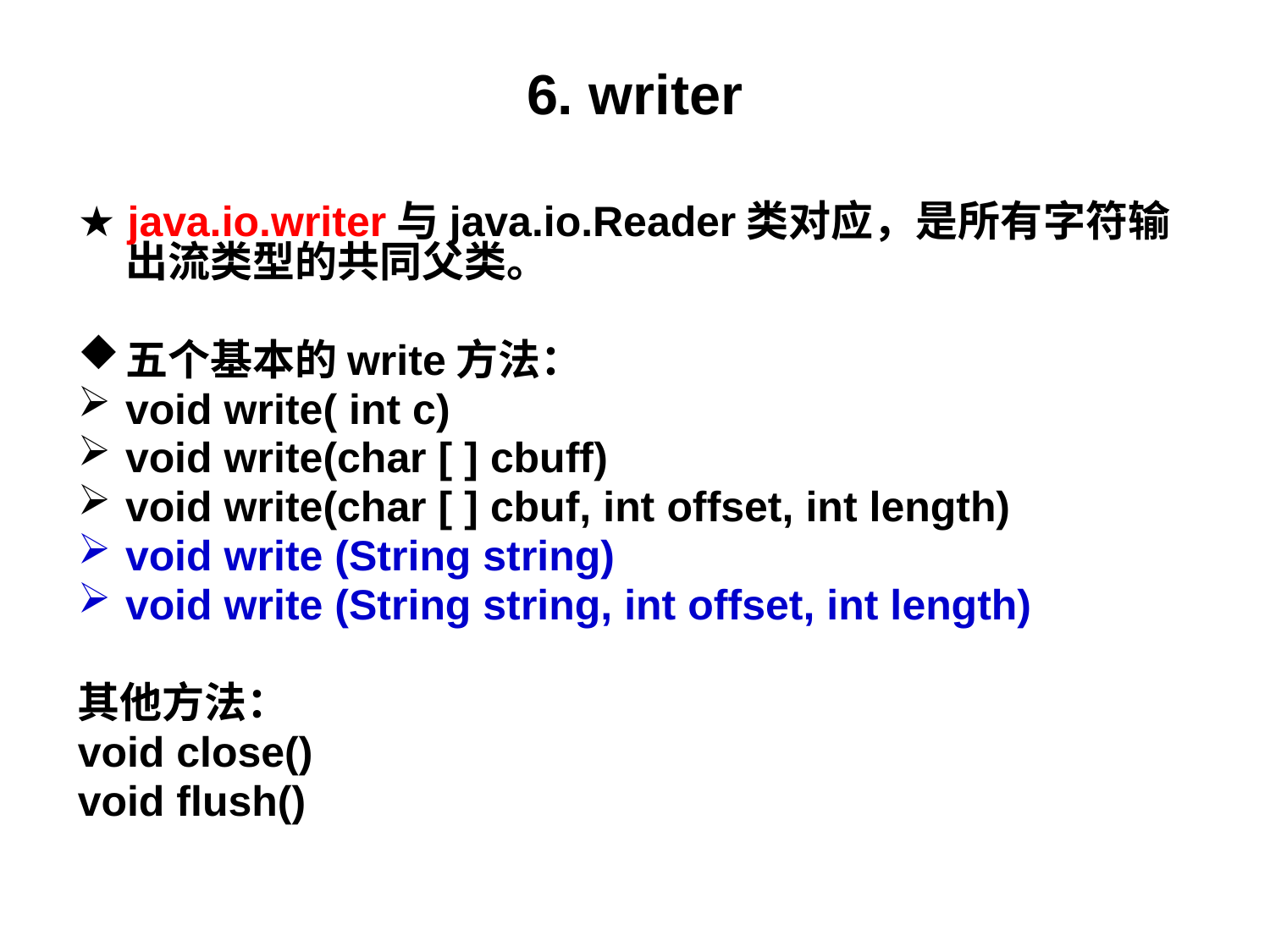

# 6. writer
★ java.io.writer与java.io.Reader类对应，是所有字符输出流类型的共同父类。

五个基本的write方法：
void write( int c)
void write(char [ ] cbuff)
void write(char [ ] cbuf, int offset, int length)
void write (String string)
void write (String string, int offset, int length)

其他方法：
void close()
void flush()